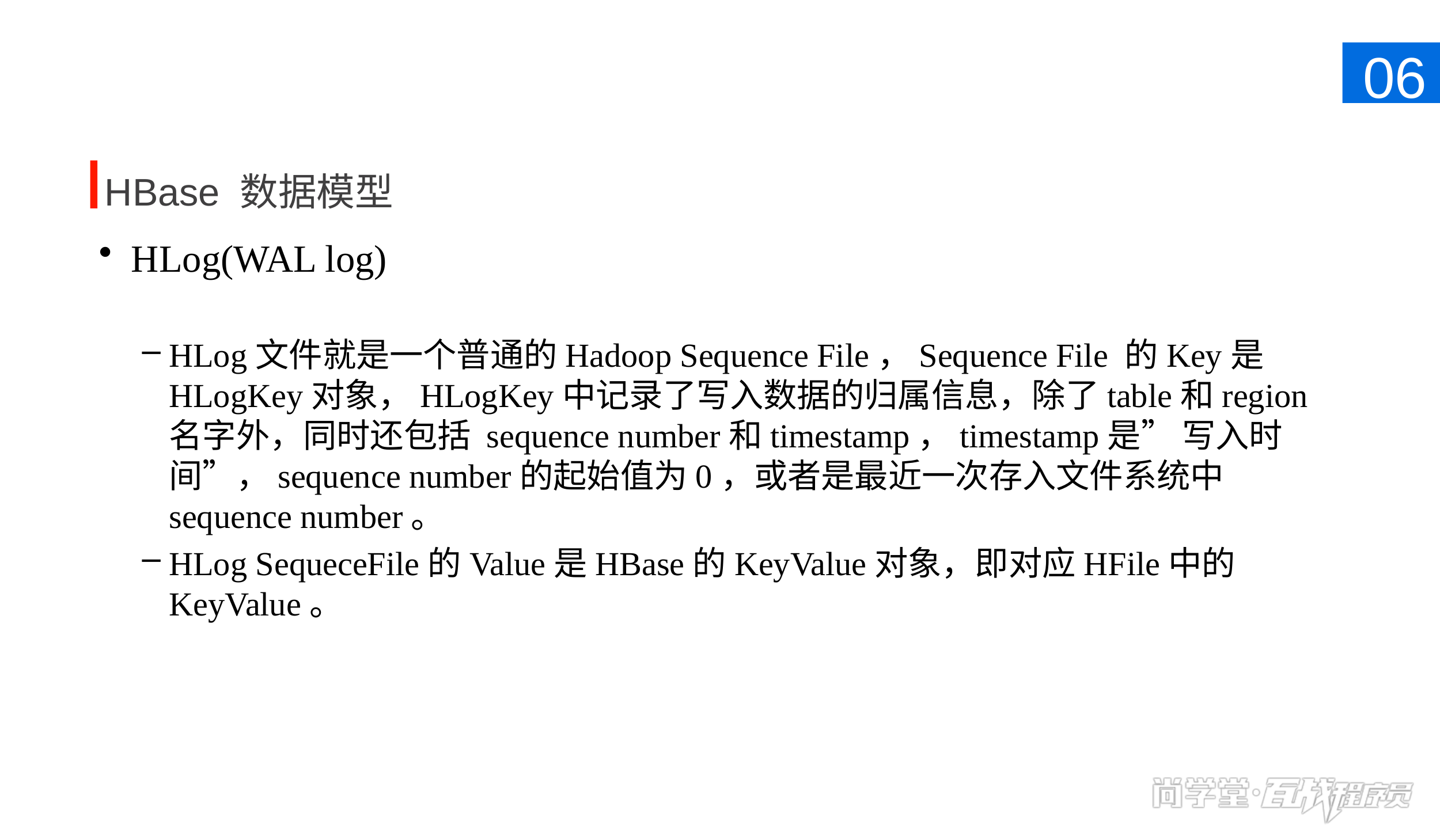

06

HBase 数据模型
HLog(WAL log)

HLog文件就是一个普通的Hadoop Sequence File，Sequence File 的Key是HLogKey对象，HLogKey中记录了写入数据的归属信息，除了table和region名字外，同时还包括 sequence number和timestamp，timestamp是” 写入时间”，sequence number的起始值为0，或者是最近一次存入文件系统中sequence number。
HLog SequeceFile的Value是HBase的KeyValue对象，即对应HFile中的KeyValue。
当需要对比数据时使用当前样式，此处文字段为对右侧数据的结论或相关描述。可以根据内容调整这部分的蓝色背景高度，但不要改变蓝色部分的位置。图片也可替换，但请保证高度不变，与右侧的柱状图间距协调。